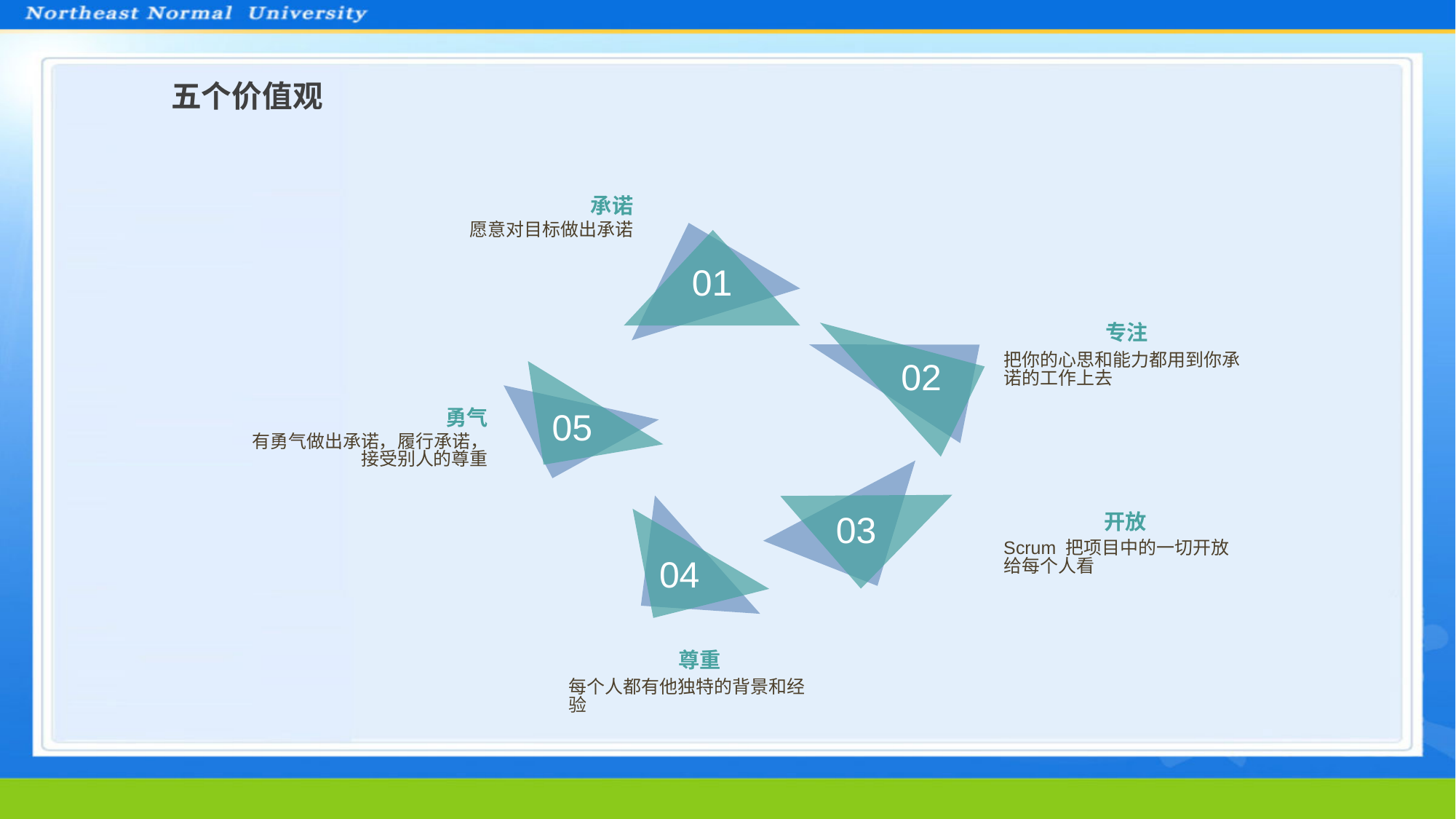

五个价值观
承诺
愿意对目标做出承诺

01
专注

勇气
有勇气做出承诺，履行承诺，接受别人的尊重
05
把你的心思和能力都用到你承诺的工作上去
02

03
开放

04
Scrum 把项目中的一切开放给每个人看
尊重
每个人都有他独特的背景和经验